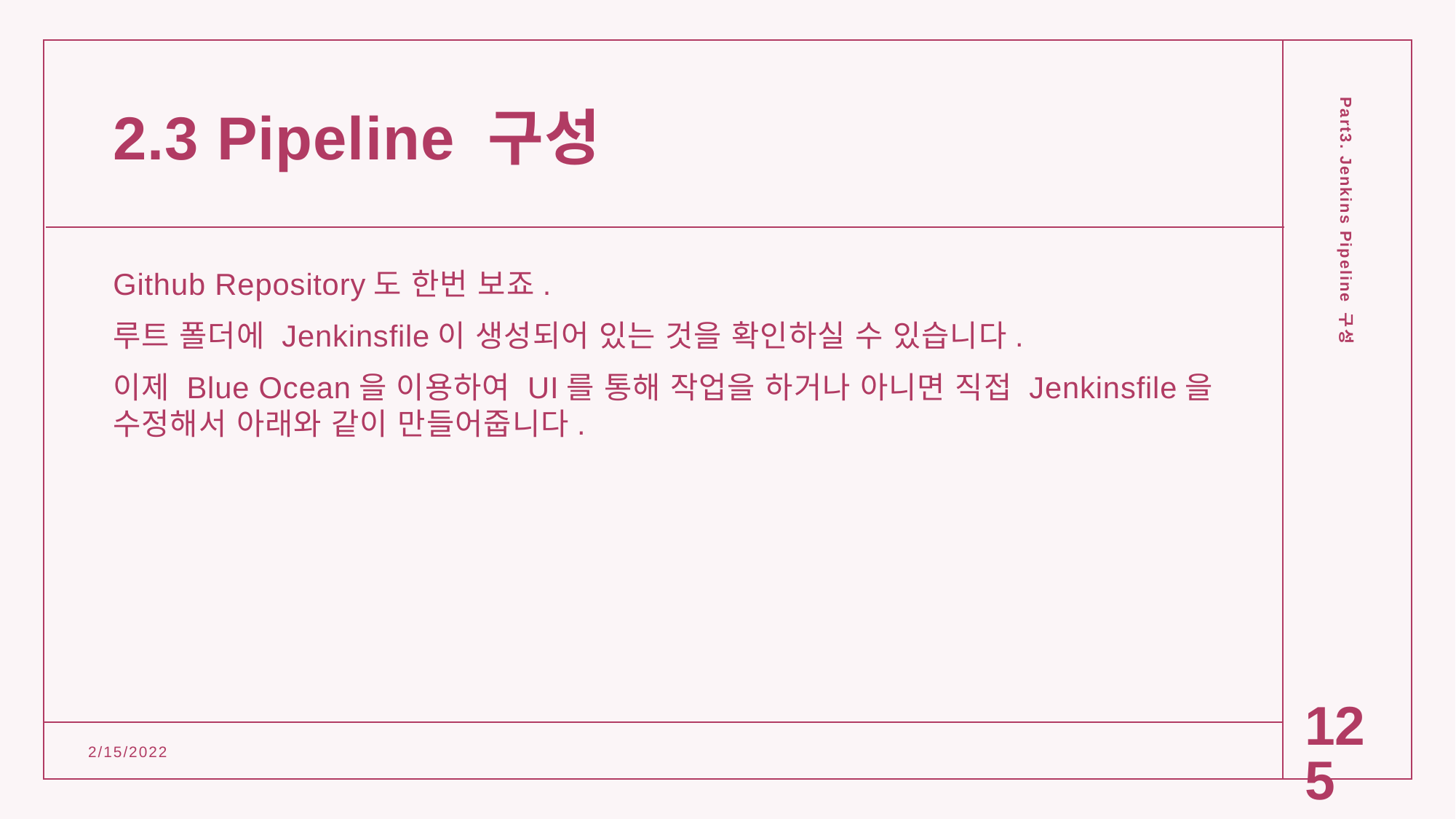

# 2.3 Pipeline 구성
Github Repository도 한번 보죠.
루트 폴더에 Jenkinsfile이 생성되어 있는 것을 확인하실 수 있습니다.
이제 Blue Ocean을 이용하여 UI를 통해 작업을 하거나 아니면 직접 Jenkinsfile을 수정해서 아래와 같이 만들어줍니다.
Part3. Jenkins Pipeline 구성
125
2/15/2022